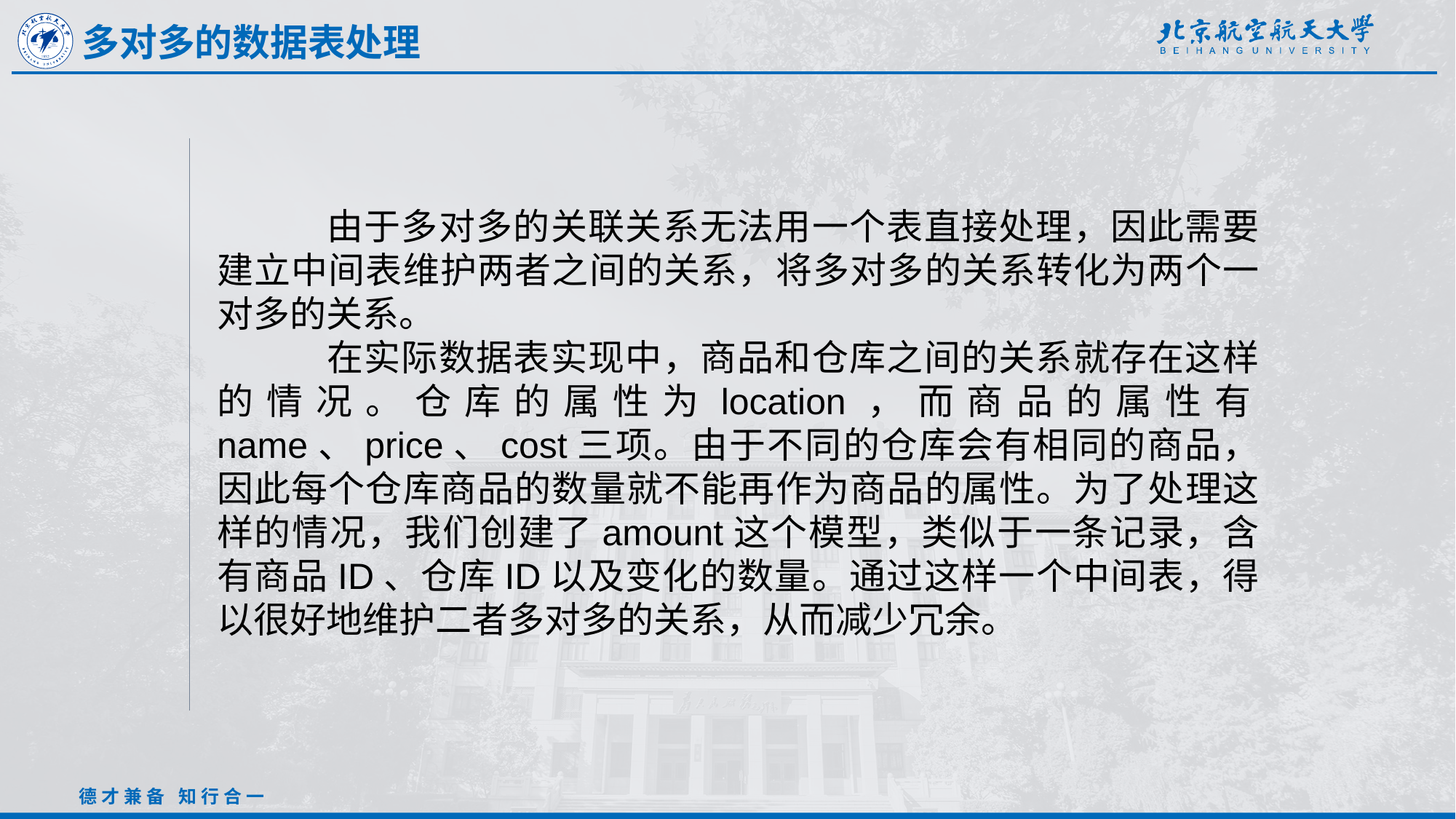

多对多的数据表处理
	由于多对多的关联关系无法用一个表直接处理，因此需要建立中间表维护两者之间的关系，将多对多的关系转化为两个一对多的关系。
	在实际数据表实现中，商品和仓库之间的关系就存在这样的情况。仓库的属性为location，而商品的属性有name、price、cost三项。由于不同的仓库会有相同的商品，因此每个仓库商品的数量就不能再作为商品的属性。为了处理这样的情况，我们创建了amount这个模型，类似于一条记录，含有商品ID、仓库ID以及变化的数量。通过这样一个中间表，得以很好地维护二者多对多的关系，从而减少冗余。
19